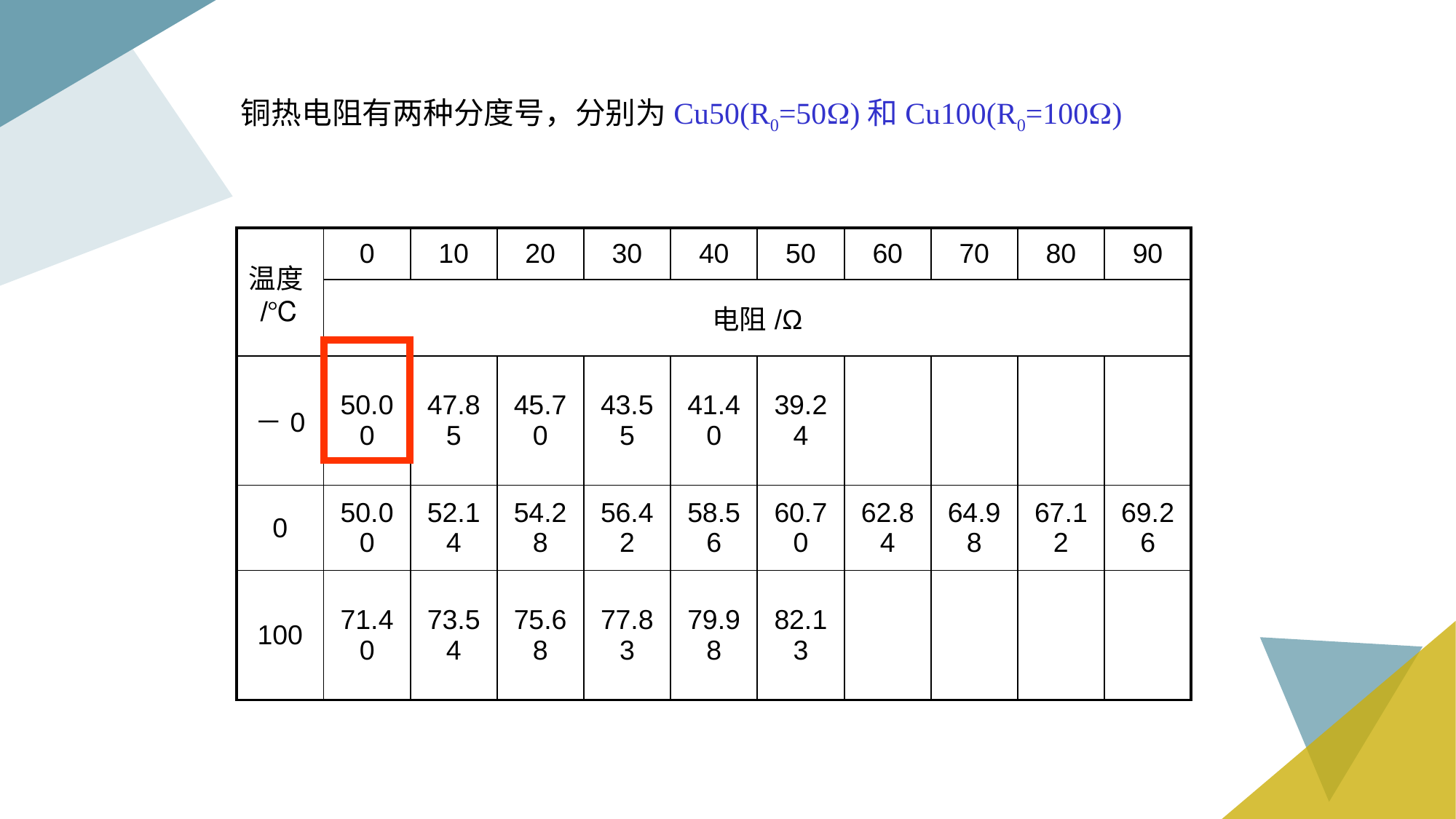

铜热电阻有两种分度号，分别为Cu50(R0=50Ω)和Cu100(R0=100Ω)
| 温度/℃ | 0 | 10 | 20 | 30 | 40 | 50 | 60 | 70 | 80 | 90 |
| --- | --- | --- | --- | --- | --- | --- | --- | --- | --- | --- |
|  | 电阻/Ω |  |  |  |  |  |  |  |  |  |
| －0 | 50.00 | 47.85 | 45.70 | 43.55 | 41.40 | 39.24 |  |  |  |  |
| 0 | 50.00 | 52.14 | 54.28 | 56.42 | 58.56 | 60.70 | 62.84 | 64.98 | 67.12 | 69.26 |
| 100 | 71.40 | 73.54 | 75.68 | 77.83 | 79.98 | 82.13 |  |  |  |  |